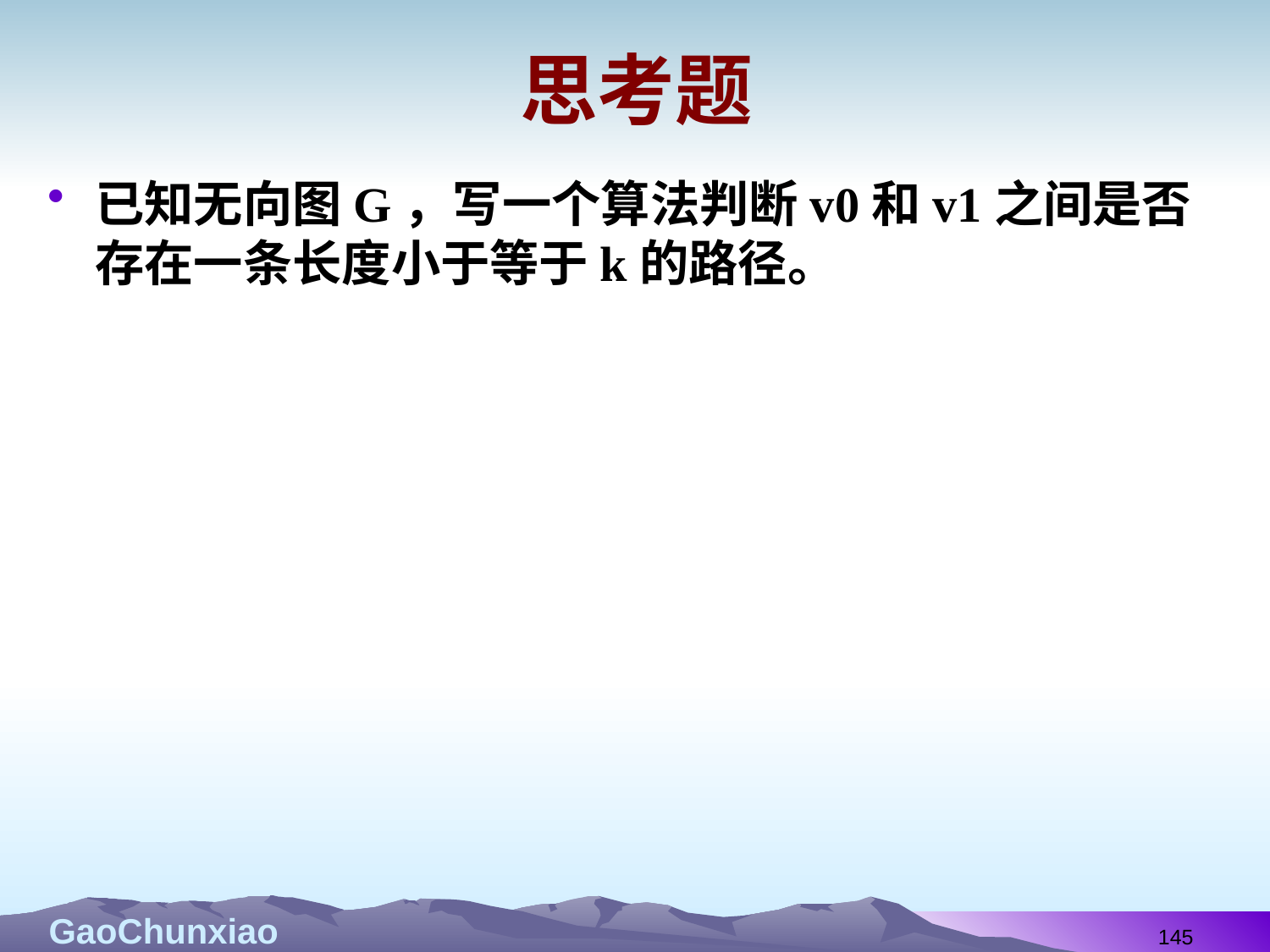

# 思考题
已知无向图G，写一个算法判断v0和v1之间是否存在一条长度小于等于k的路径。

145